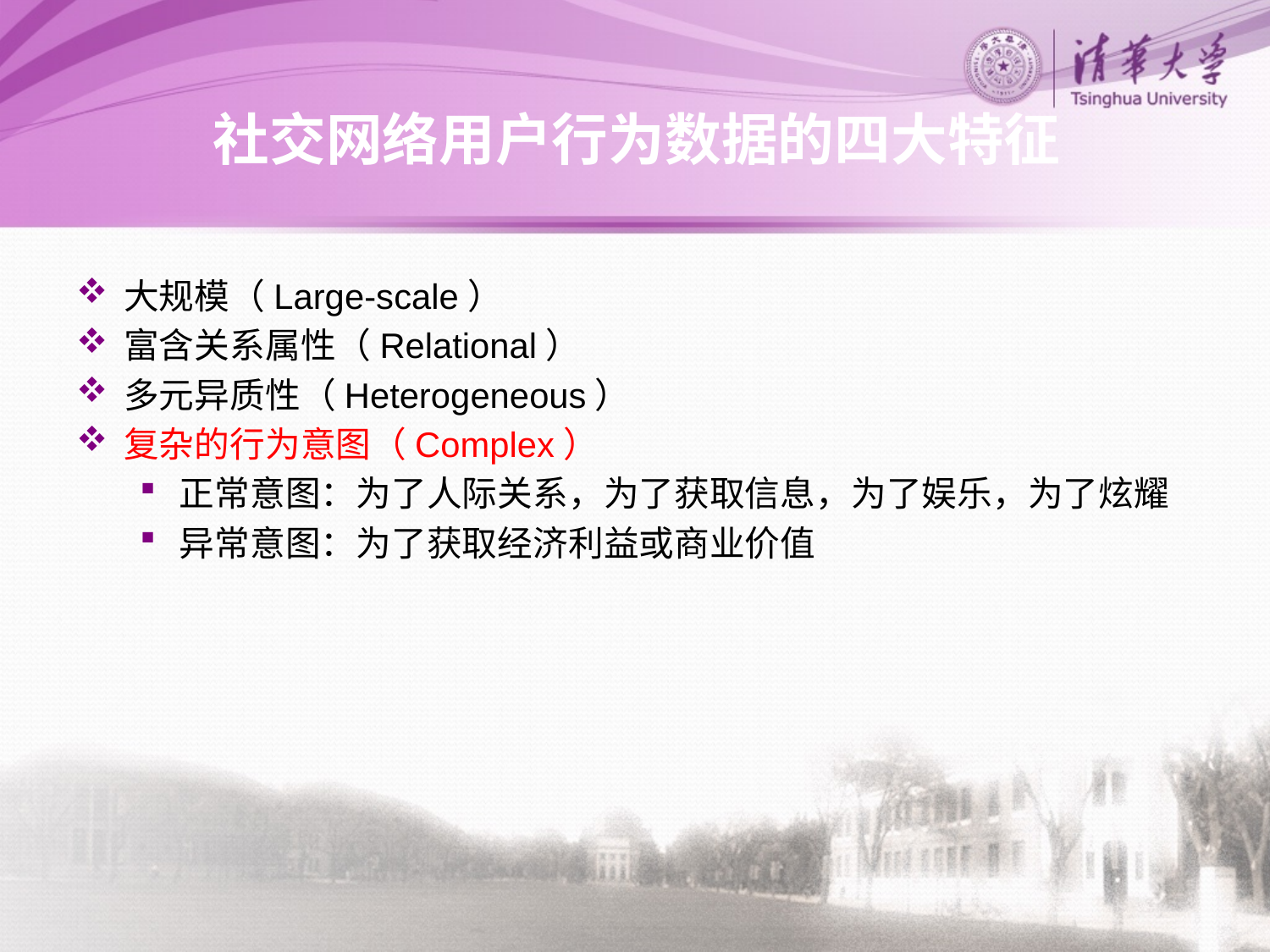

# 社交网络用户行为数据的四大特征
大规模（Large-scale）
富含关系属性（Relational）
多元异质性（Heterogeneous）
复杂的行为意图（Complex）
正常意图：为了人际关系，为了获取信息，为了娱乐，为了炫耀
异常意图：为了获取经济利益或商业价值